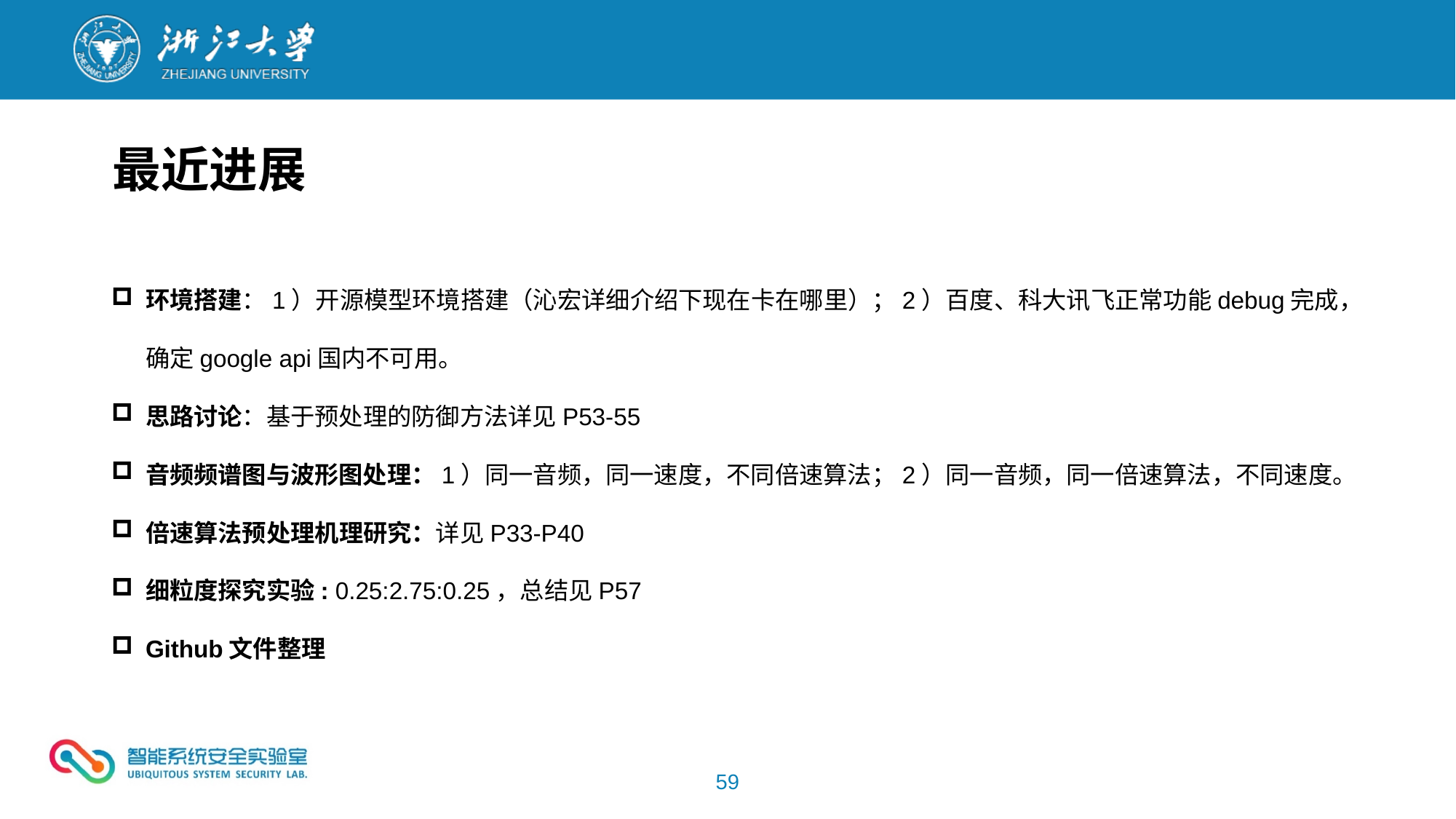

最近进展
环境搭建：1）开源模型环境搭建（沁宏详细介绍下现在卡在哪里）；2）百度、科大讯飞正常功能debug完成，确定google api国内不可用。
思路讨论：基于预处理的防御方法详见P53-55
音频频谱图与波形图处理：1）同一音频，同一速度，不同倍速算法；2）同一音频，同一倍速算法，不同速度。
倍速算法预处理机理研究：详见P33-P40
细粒度探究实验: 0.25:2.75:0.25，总结见P57
Github文件整理